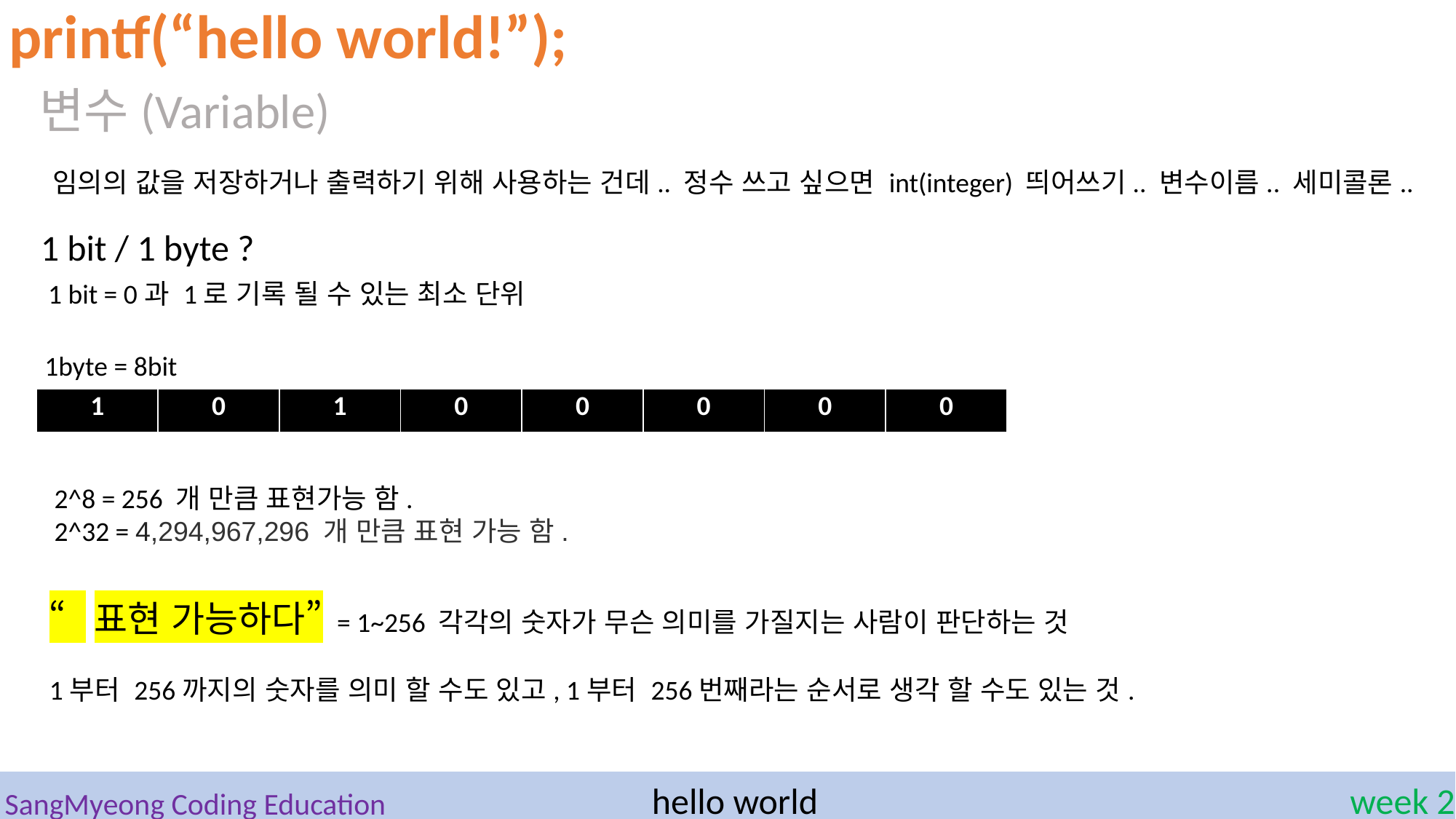

printf(“hello world!”);
변수(Variable)
임의의 값을 저장하거나 출력하기 위해 사용하는 건데.. 정수 쓰고 싶으면 int(integer) 띄어쓰기.. 변수이름.. 세미콜론..
1 bit / 1 byte ?
1 bit = 0과 1로 기록 될 수 있는 최소 단위
1byte = 8bit
| 1 | 0 | 1 | 0 | 0 | 0 | 0 | 0 |
| --- | --- | --- | --- | --- | --- | --- | --- |
2^8 = 256 개 만큼 표현가능 함.
2^32 = 4,294,967,296 개 만큼 표현 가능 함.
“표현 가능하다” = 1~256 각각의 숫자가 무슨 의미를 가질지는 사람이 판단하는 것

1부터 256까지의 숫자를 의미 할 수도 있고, 1부터 256번째라는 순서로 생각 할 수도 있는 것.

hello world
# SangMyeong Coding Education
week 2